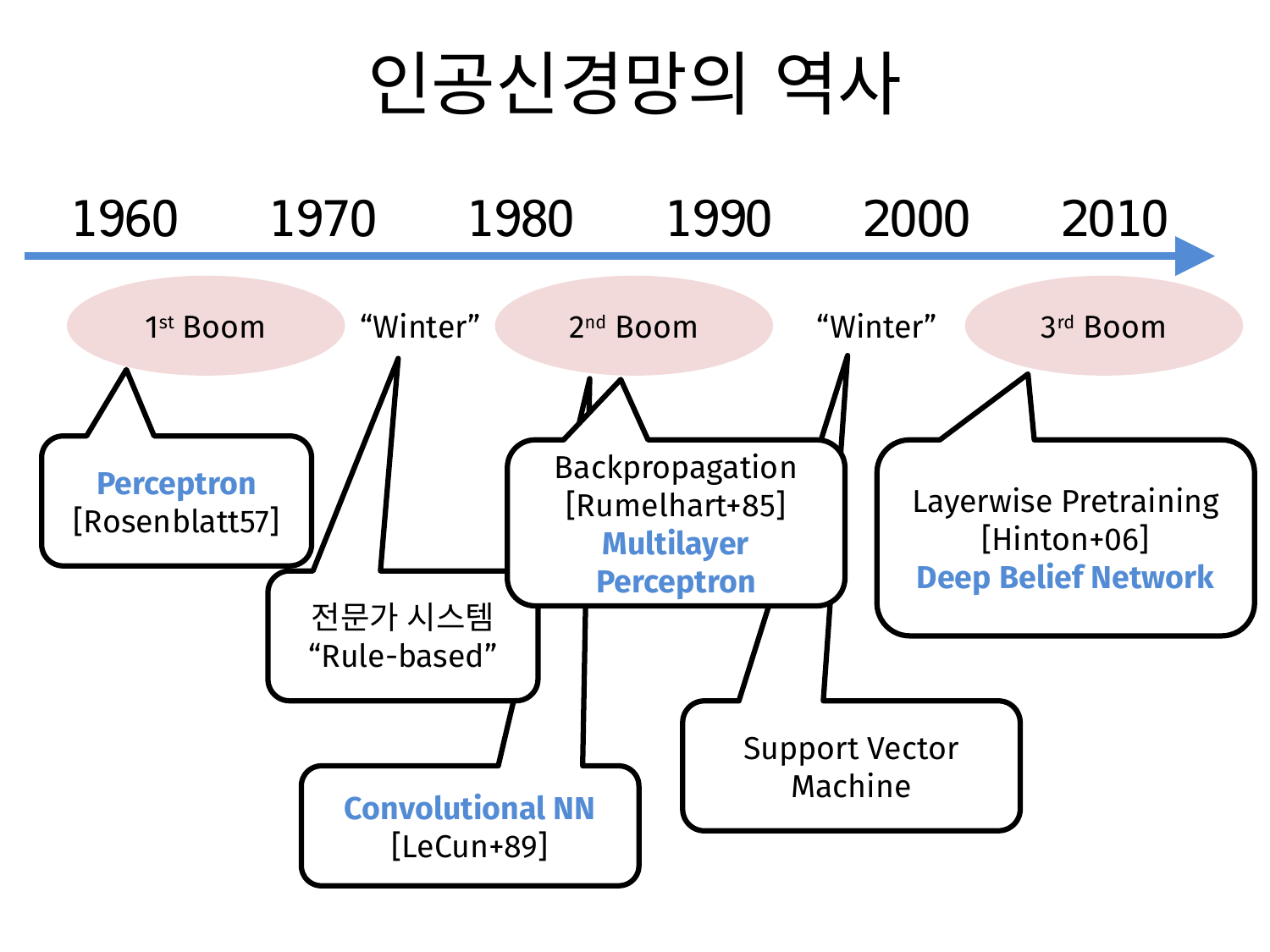

# 인공신경망의 역사
1960
1970
1980
1990
2000
2010
1st Boom
2nd Boom
3rd Boom
“Winter”
“Winter”
Perceptron
[Rosenblatt57]
Backpropagation
[Rumelhart+85]
Multilayer Perceptron
Layerwise Pretraining
[Hinton+06]
Deep Belief Network
전문가 시스템
“Rule-based”
Support Vector Machine
Convolutional NN
[LeCun+89]